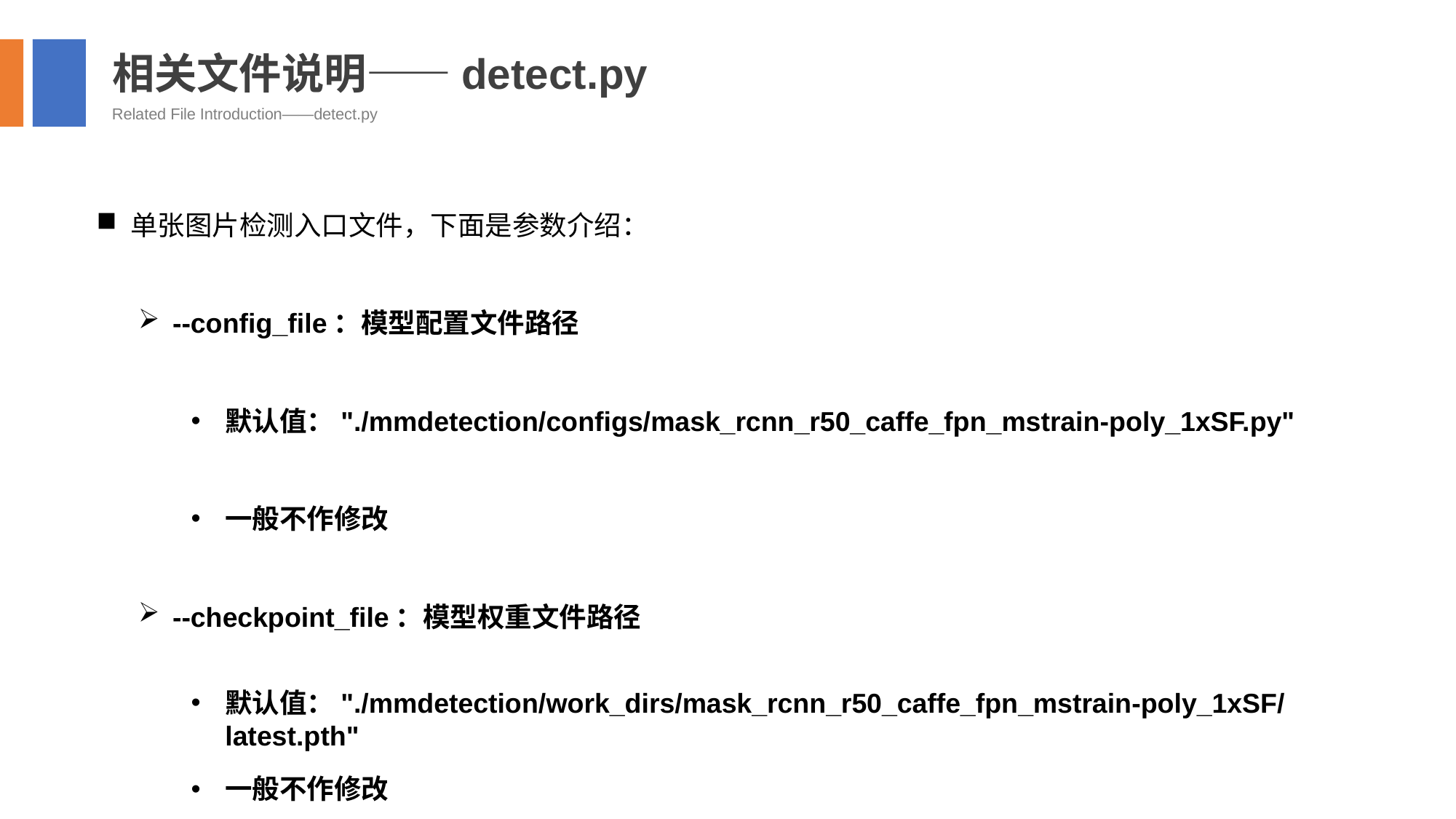

相关文件说明——detect.py
Related File Introduction——detect.py
单张图片检测入口文件，下面是参数介绍：
--config_file：模型配置文件路径
默认值："./mmdetection/configs/mask_rcnn_r50_caffe_fpn_mstrain-poly_1xSF.py"
一般不作修改
--checkpoint_file：模型权重文件路径
默认值："./mmdetection/work_dirs/mask_rcnn_r50_caffe_fpn_mstrain-poly_1xSF/latest.pth"
一般不作修改